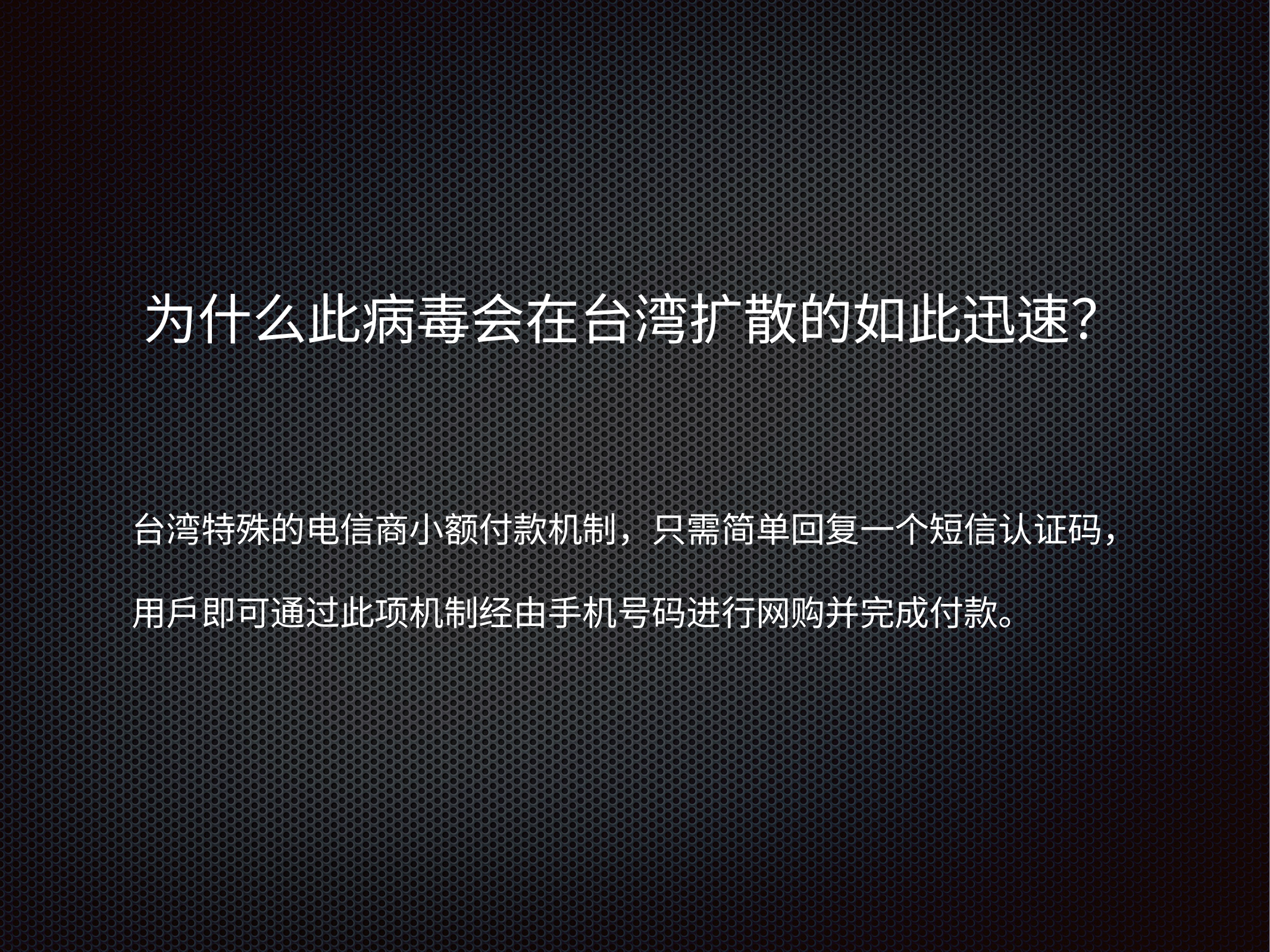

# 为什么此病毒会在台湾扩散的如此迅速？
台湾特殊的电信商小额付款机制，只需简单回复一个短信认证码，
用戶即可通过此项机制经由手机号码进行网购并完成付款。